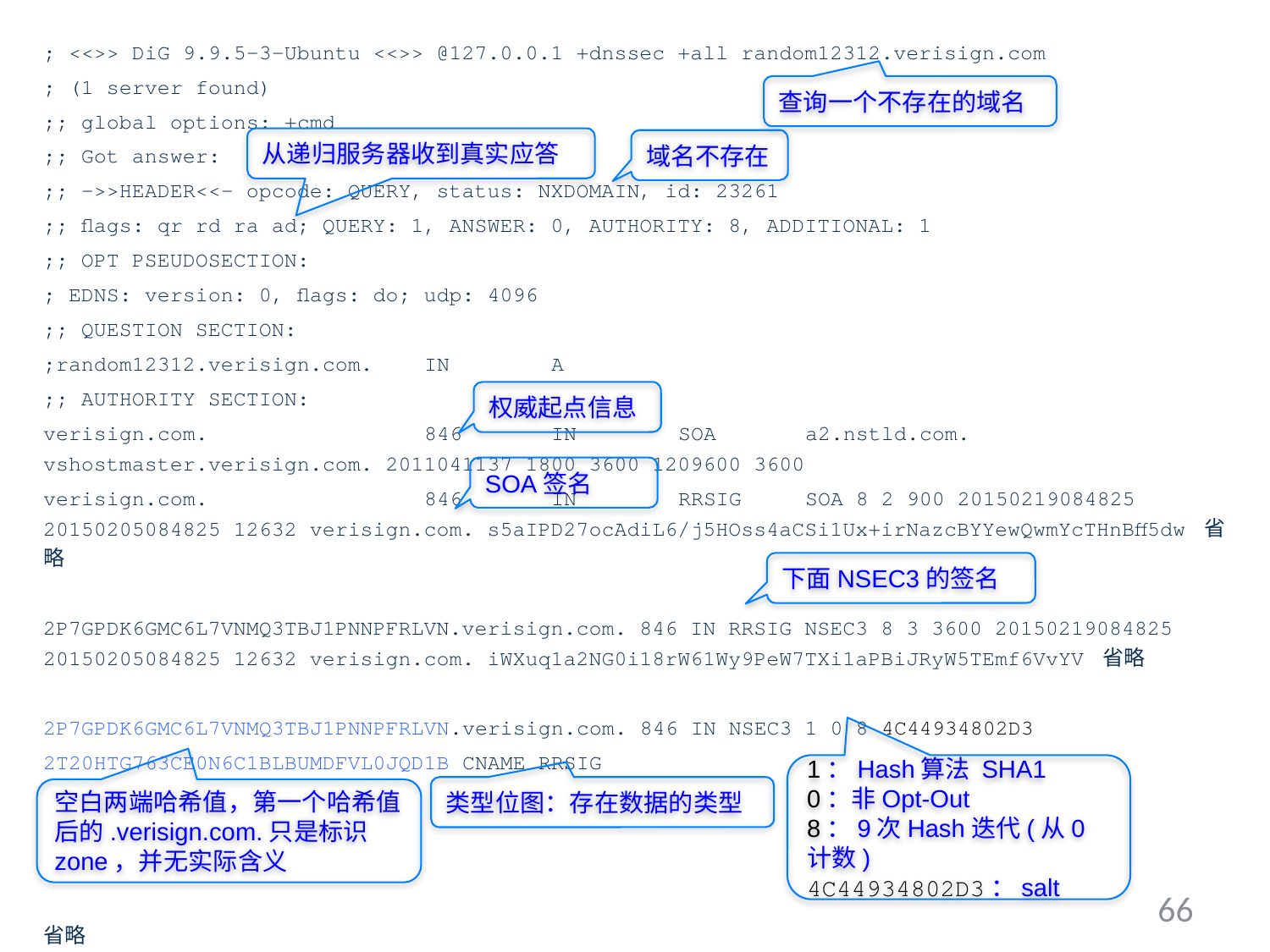

; <<>> DiG 9.9.5-3-Ubuntu <<>> @127.0.0.1 +dnssec +all random12312.verisign.com
; (1 server found)
;; global options: +cmd
;; Got answer:
;; ->>HEADER<<- opcode: QUERY, status: NXDOMAIN, id: 23261
;; flags: qr rd ra ad; QUERY: 1, ANSWER: 0, AUTHORITY: 8, ADDITIONAL: 1
;; OPT PSEUDOSECTION:
; EDNS: version: 0, flags: do; udp: 4096
;; QUESTION SECTION:
;random12312.verisign.com.	IN	A
;; AUTHORITY SECTION:
verisign.com.		846	IN	SOA	a2.nstld.com. vshostmaster.verisign.com. 2011041137 1800 3600 1209600 3600
verisign.com.		846	IN	RRSIG 	SOA 8 2 900 20150219084825 20150205084825 12632 verisign.com. s5aIPD27ocAdiL6/j5HOss4aCSi1Ux+irNazcBYYewQwmYcTHnBff5dw 省略

2P7GPDK6GMC6L7VNMQ3TBJ1PNNPFRLVN.verisign.com. 846 IN RRSIG NSEC3 8 3 3600 20150219084825 20150205084825 12632 verisign.com. iWXuq1a2NG0i18rW61Wy9PeW7TXi1aPBiJRyW5TEmf6VvYV 省略

2P7GPDK6GMC6L7VNMQ3TBJ1PNNPFRLVN.verisign.com. 846 IN NSEC3 1 0 8 4C44934802D3
2T20HTG763CE0N6C1BLBUMDFVL0JQD1B CNAME RRSIG

省略
查询一个不存在的域名
从递归服务器收到真实应答
域名不存在
权威起点信息
SOA签名
下面NSEC3的签名
1：Hash算法 SHA1
0：非Opt-Out
8：9次Hash迭代(从0计数)
4C44934802D3：salt
类型位图：存在数据的类型
空白两端哈希值，第一个哈希值后的.verisign.com.只是标识zone，并无实际含义
66